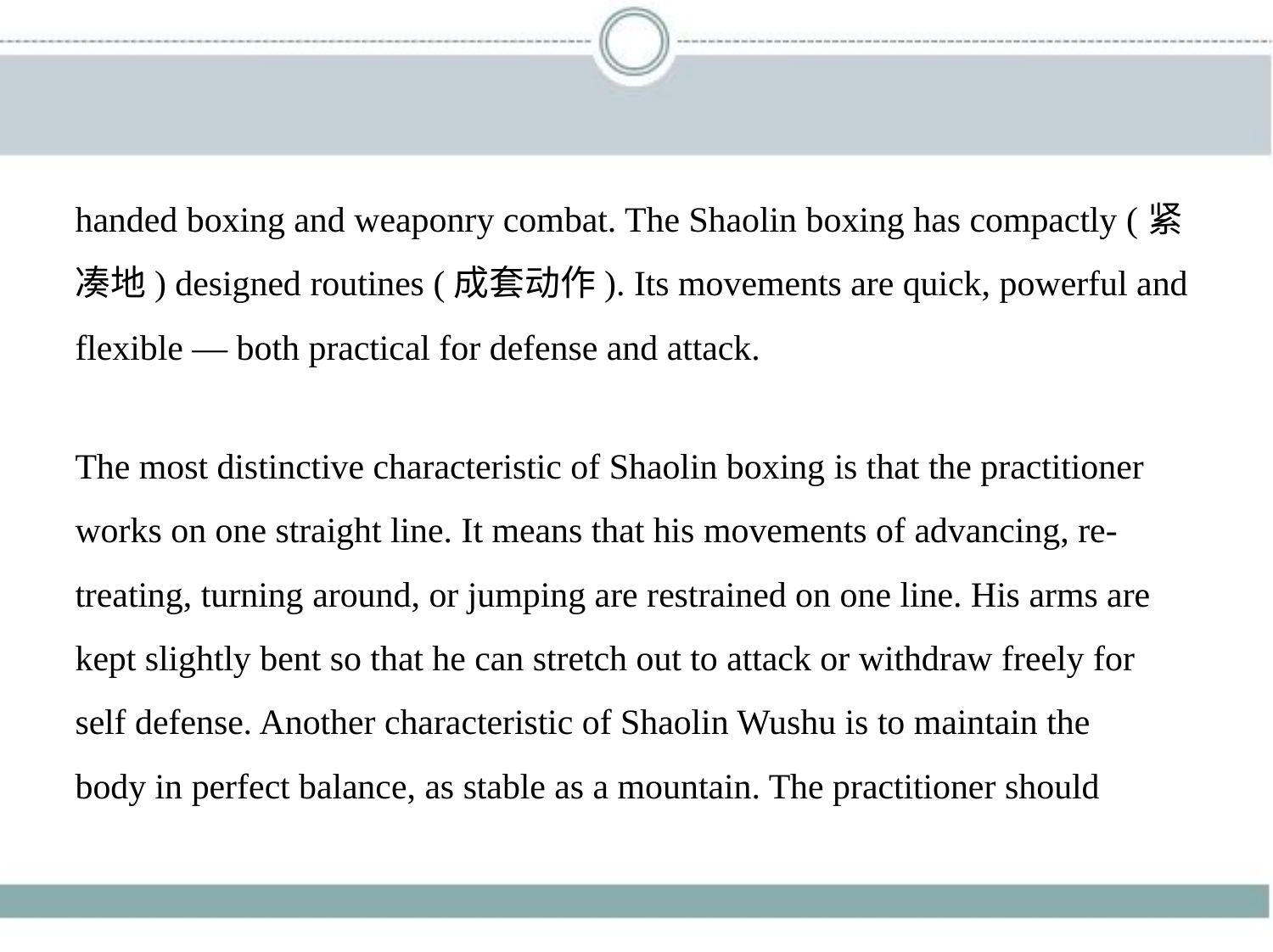

handed boxing and weaponry combat. The Shaolin boxing has compactly (紧
凑地) designed routines (成套动作). Its movements are quick, powerful and
flexible — both practical for defense and attack.
The most distinctive characteristic of Shaolin boxing is that the practitioner
works on one straight line. It means that his movements of advancing, re-
treating, turning around, or jumping are restrained on one line. His arms are
kept slightly bent so that he can stretch out to attack or withdraw freely for
self defense. Another characteristic of Shaolin Wushu is to maintain the
body in perfect balance, as stable as a mountain. The practitioner should